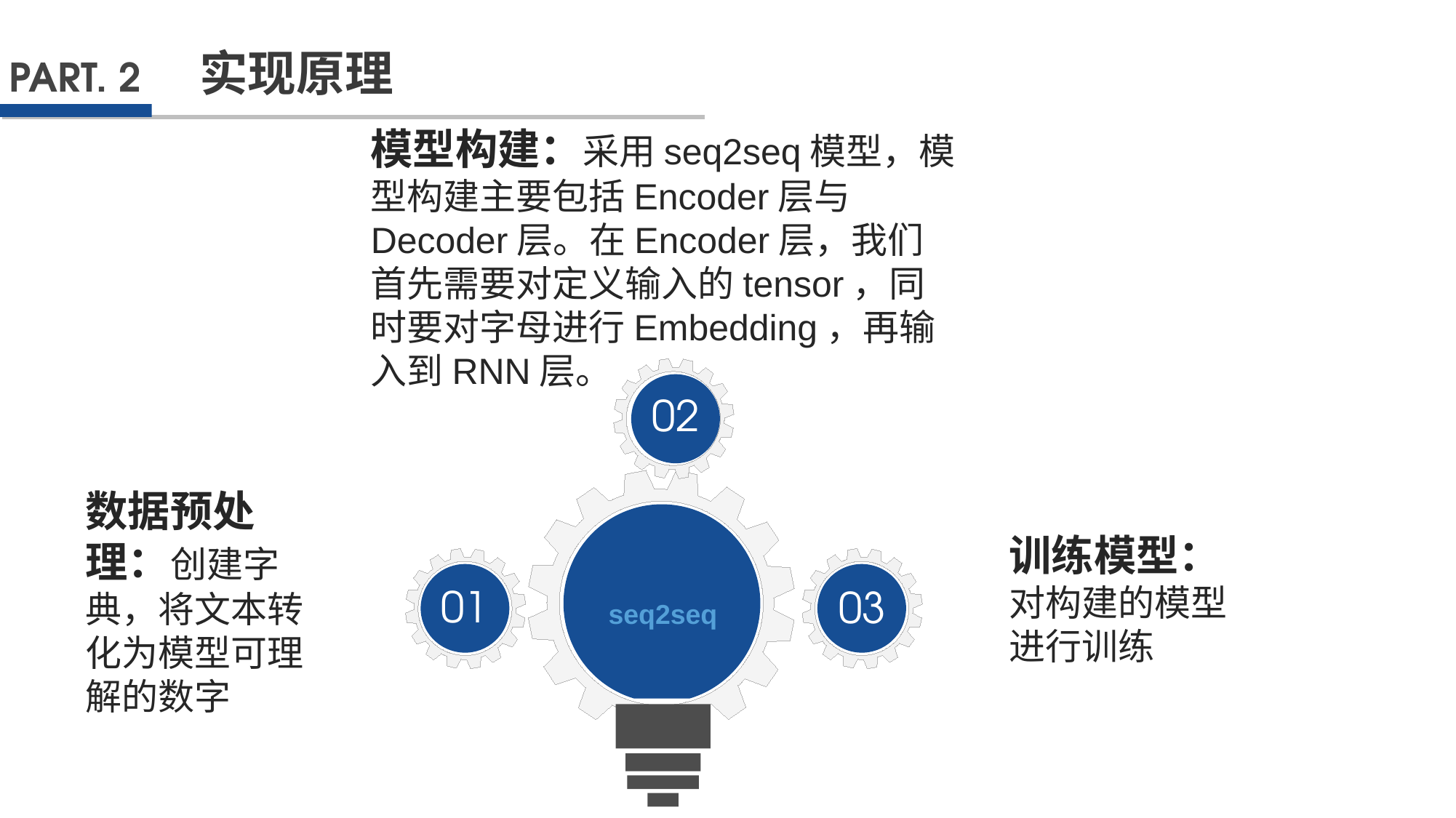

实现原理
PART. 2

模型构建：采用seq2seq模型，模型构建主要包括Encoder层与Decoder层。在Encoder层，我们首先需要对定义输入的tensor，同时要对字母进行Embedding，再输入到RNN层。

02

01
seq2seq
03

数据预处理：创建字典，将文本转化为模型可理解的数字
训练模型：
对构建的模型进行训练